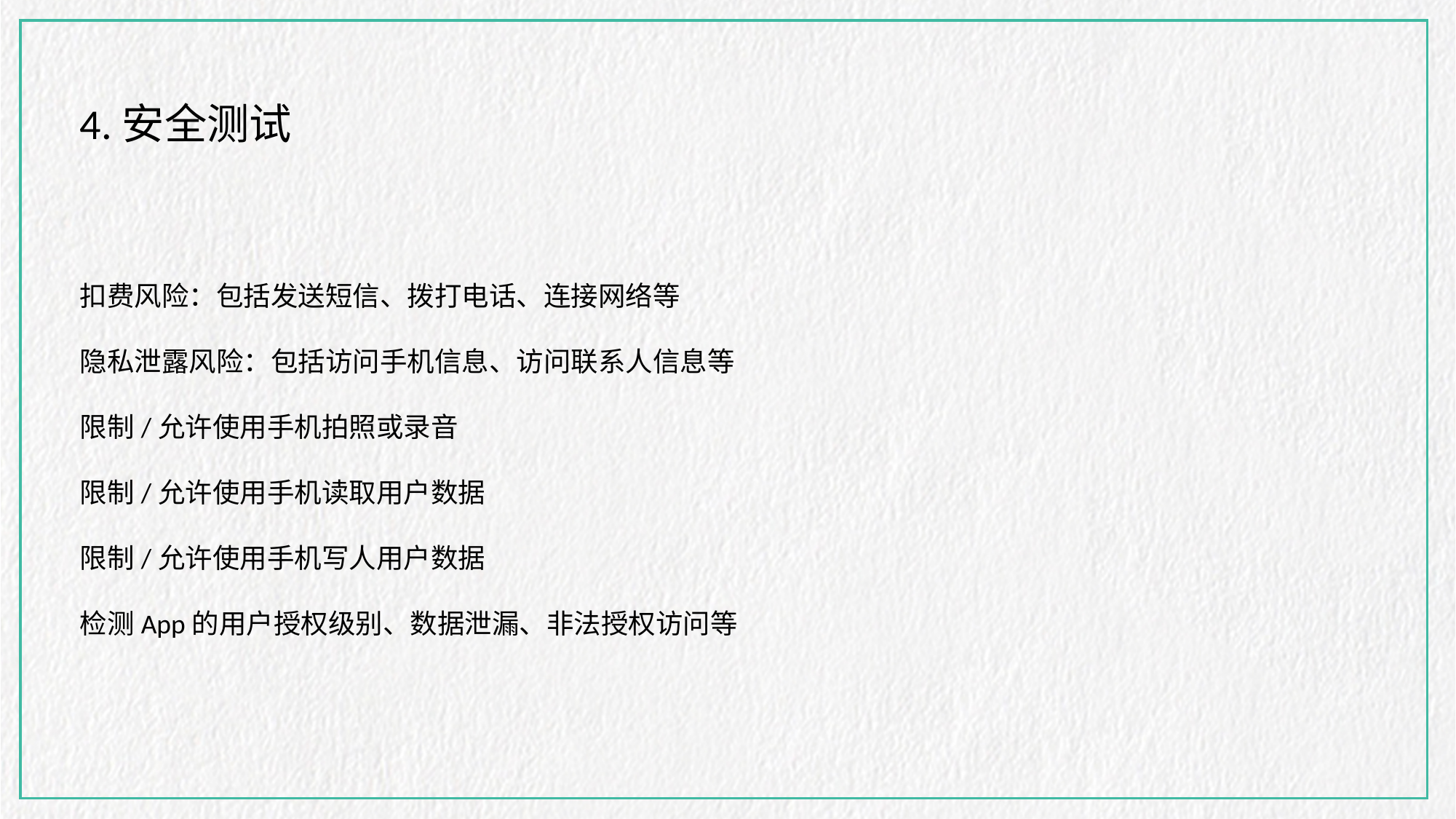

4.安全测试

扣费风险：包括发送短信、拨打电话、连接网络等

隐私泄露风险：包括访问手机信息、访问联系人信息等

限制/允许使用手机拍照或录音

限制/允许使用手机读取用户数据

限制/允许使用手机写人用户数据

检测App的用户授权级别、数据泄漏、非法授权访问等